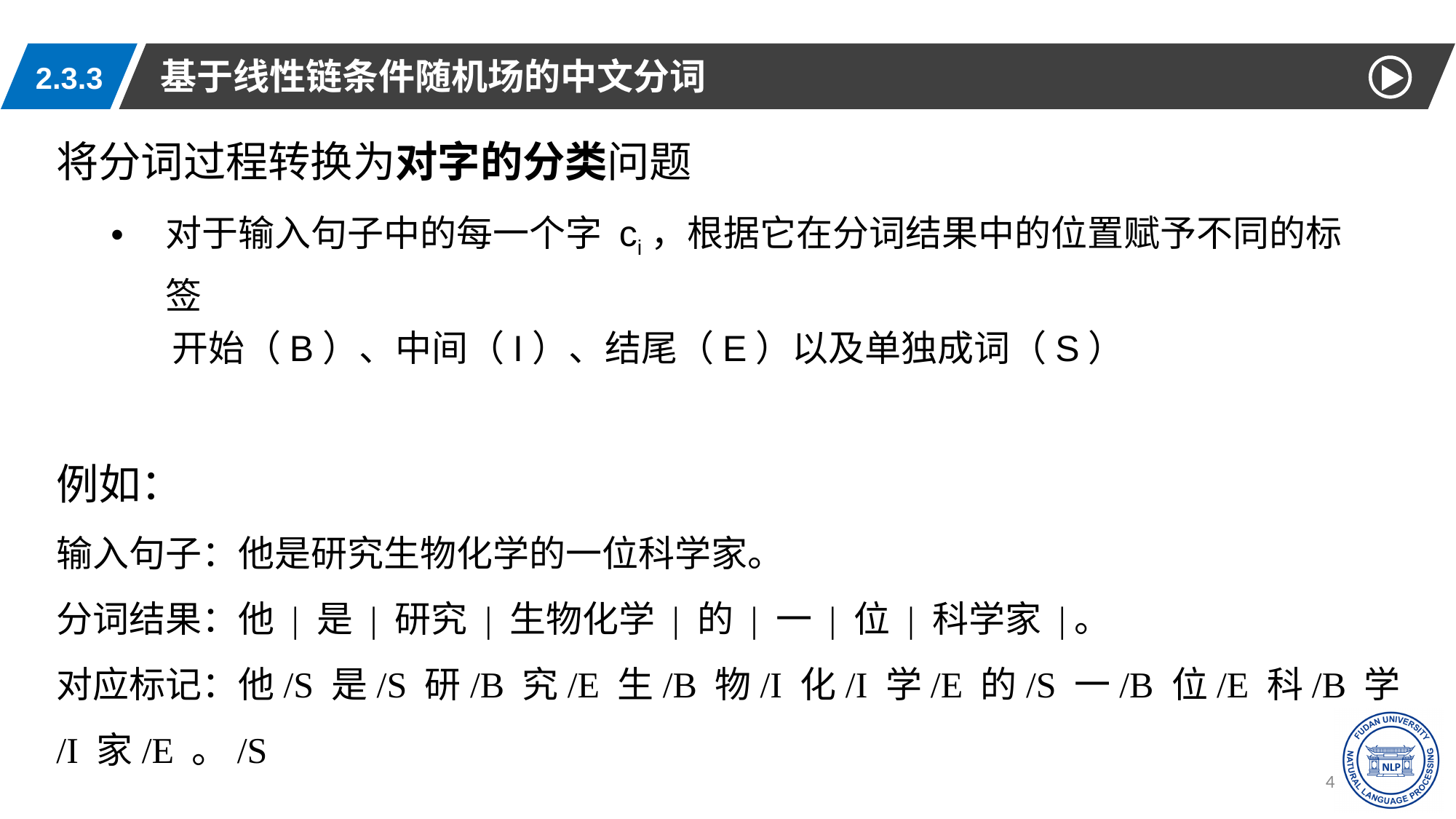

基于线性链条件随机场的中文分词
2.3.3

将分词过程转换为对字的分类问题
对于输入句子中的每一个字 ci，根据它在分词结果中的位置赋予不同的标签
开始（B）、中间（I）、结尾（E）以及单独成词（S）
例如：
输入句子：他是研究生物化学的一位科学家。
分词结果：他 | 是 | 研究 | 生物化学 | 的 | 一 | 位 | 科学家 |。
对应标记：他/S 是/S 研/B 究/E 生/B 物/I 化/I 学/E 的/S 一/B 位/E 科/B 学/I 家/E 。/S
43